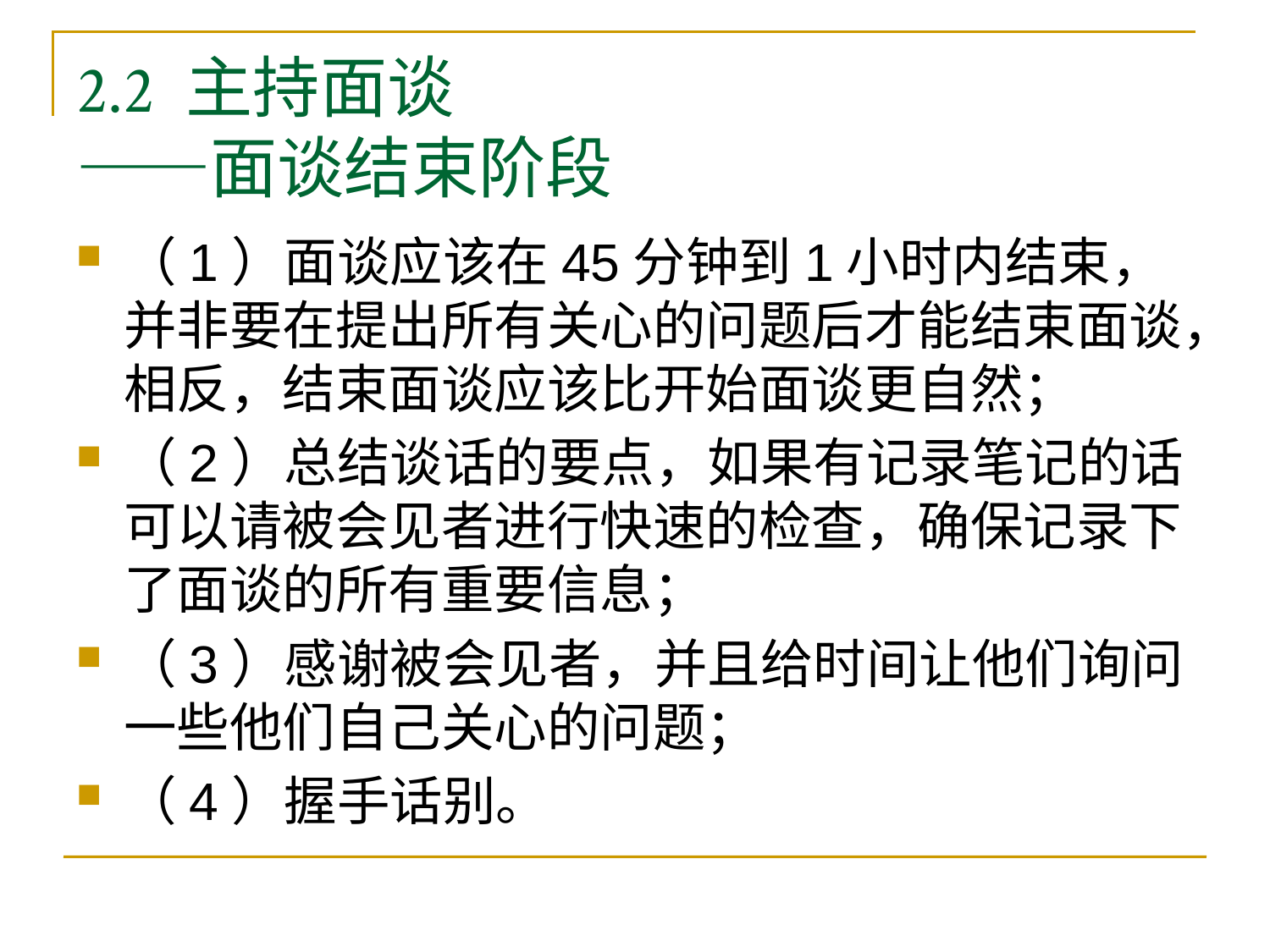

# 2.2 主持面谈 ——面谈结束阶段
（1）面谈应该在45分钟到1小时内结束，并非要在提出所有关心的问题后才能结束面谈，相反，结束面谈应该比开始面谈更自然；
（2）总结谈话的要点，如果有记录笔记的话可以请被会见者进行快速的检查，确保记录下了面谈的所有重要信息；
（3）感谢被会见者，并且给时间让他们询问一些他们自己关心的问题；
（4）握手话别。